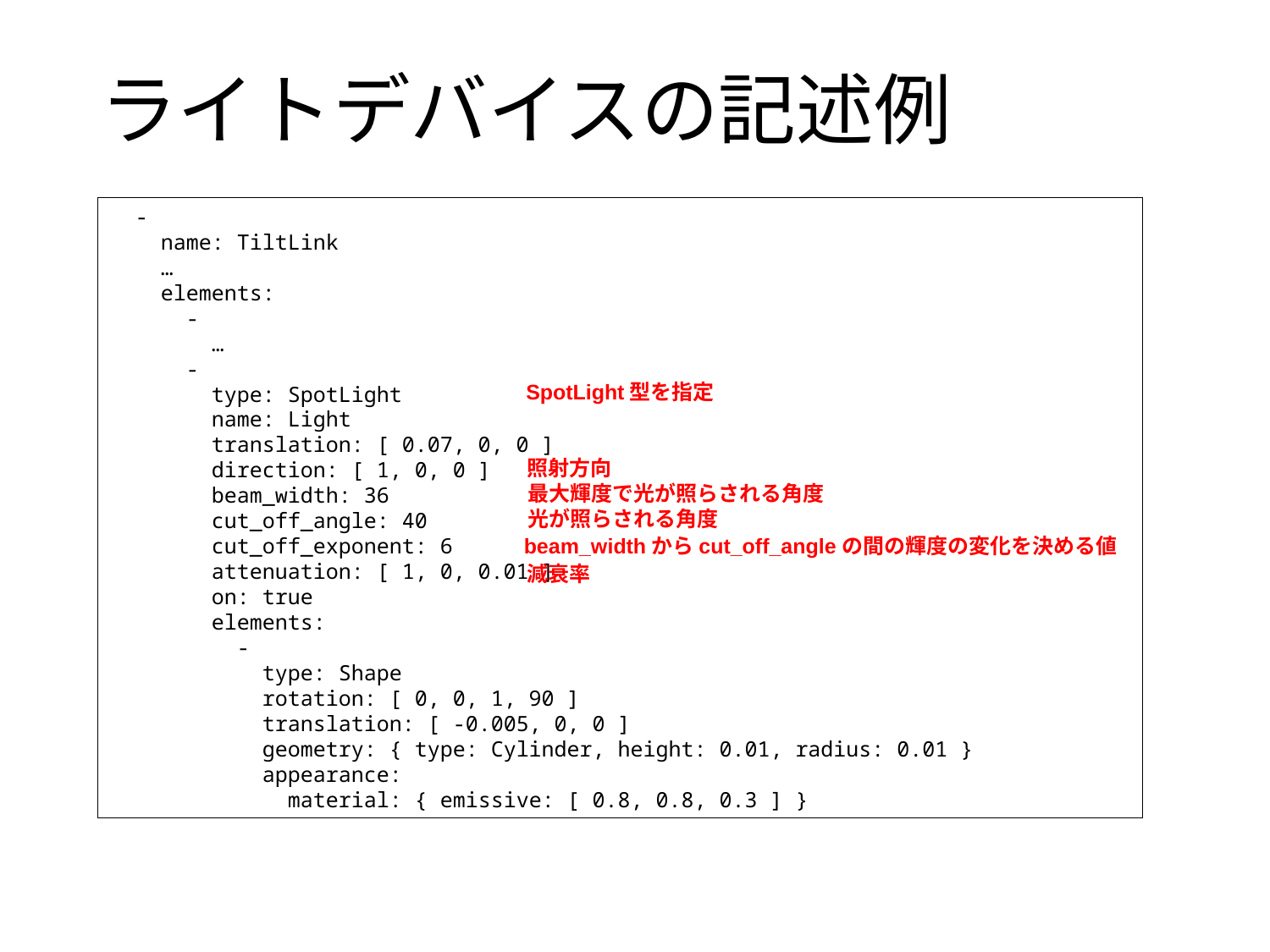

# ライトデバイスの記述例
  -
    name: TiltLink
    …
    elements:
      -
        …
      -
        type: SpotLight
        name: Light
        translation: [ 0.07, 0, 0 ]
        direction: [ 1, 0, 0 ]
        beam_width: 36
        cut_off_angle: 40
        cut_off_exponent: 6
        attenuation: [ 1, 0, 0.01 ]
        on: true
        elements:
          -
            type: Shape
            rotation: [ 0, 0, 1, 90 ]
            translation: [ -0.005, 0, 0 ]
            geometry: { type: Cylinder, height: 0.01, radius: 0.01 }
            appearance:
              material: { emissive: [ 0.8, 0.8, 0.3 ] }
SpotLight型を指定
照射方向
最大輝度で光が照らされる角度
光が照らされる角度
beam_widthからcut_off_angleの間の輝度の変化を決める値
減衰率